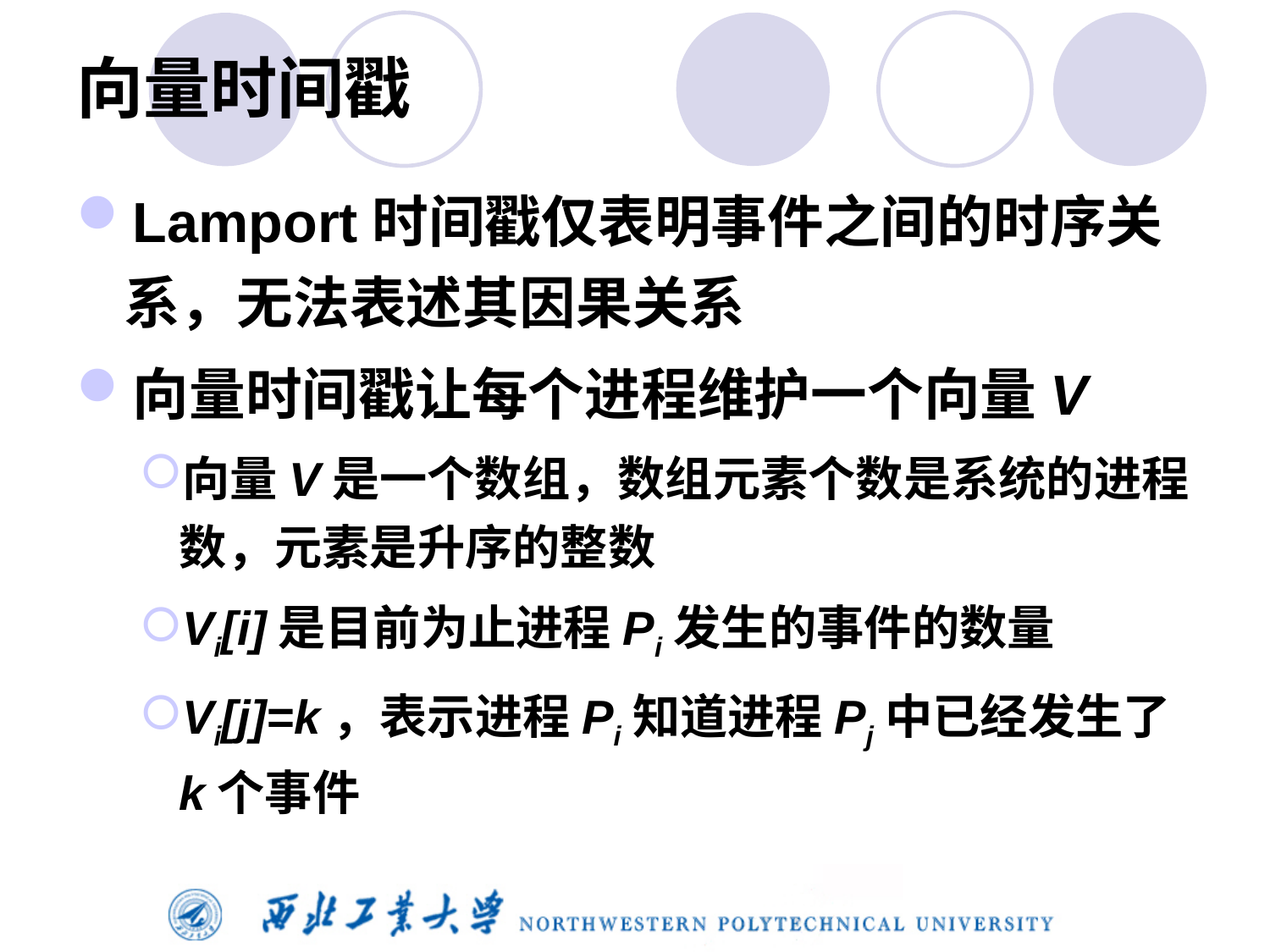

# 向量时间戳
Lamport时间戳仅表明事件之间的时序关系，无法表述其因果关系
向量时间戳让每个进程维护一个向量V
向量V是一个数组，数组元素个数是系统的进程数，元素是升序的整数
Vi[i]是目前为止进程Pi发生的事件的数量
Vi[j]=k，表示进程Pi知道进程Pj中已经发生了k个事件